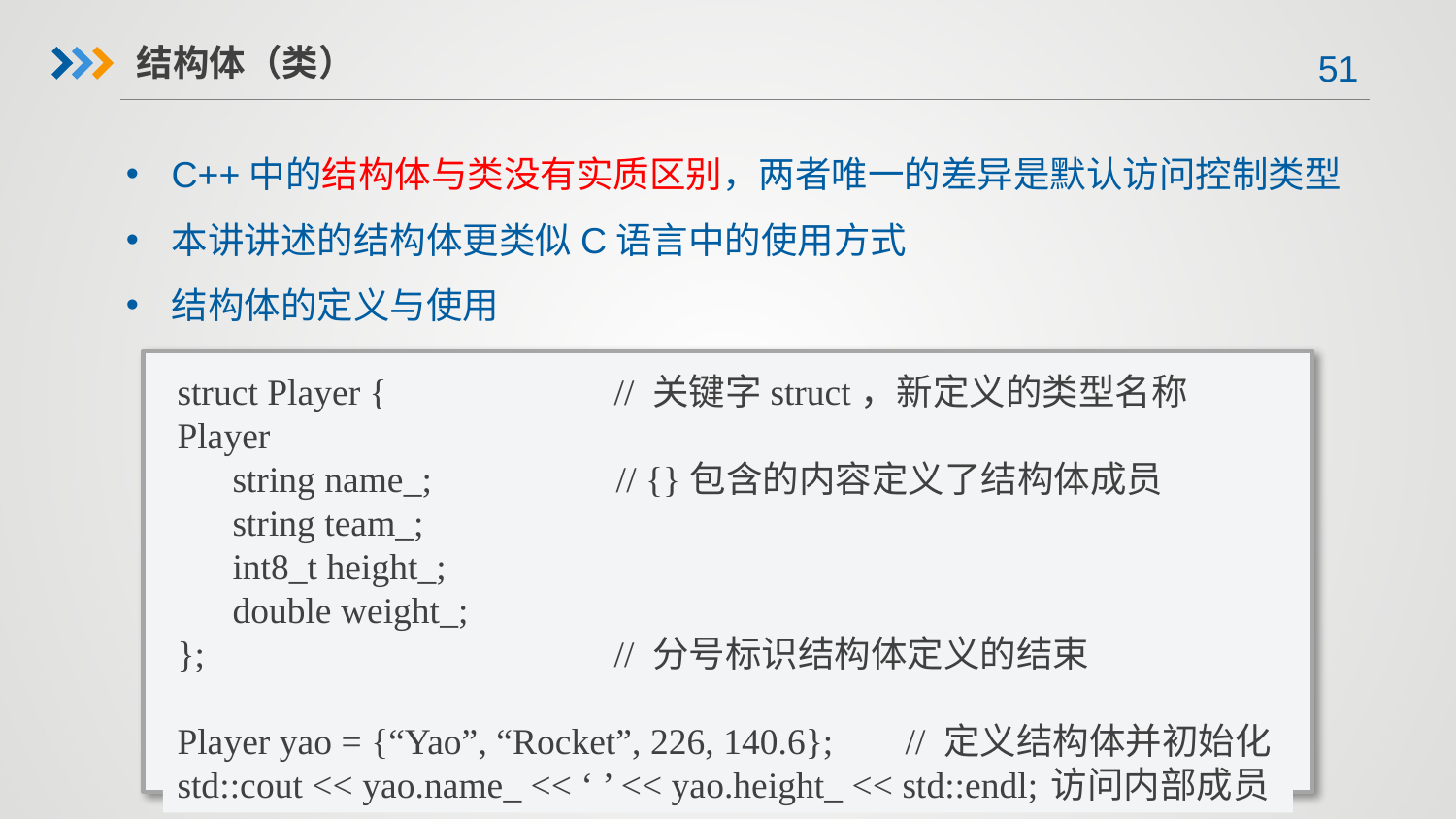

结构体（类）
C++中的结构体与类没有实质区别，两者唯一的差异是默认访问控制类型
本讲讲述的结构体更类似C语言中的使用方式
结构体的定义与使用

struct Player {		// 关键字struct，新定义的类型名称Player
      string name_;                    // {}包含的内容定义了结构体成员
      string team_;
      int8_t height_;
      double weight_;
};			// 分号标识结构体定义的结束

Player yao = {“Yao”, “Rocket”, 226, 140.6};	// 定义结构体并初始化
std::cout << yao.name_ << ‘ ’ << yao.height_ << std::endl;	访问内部成员